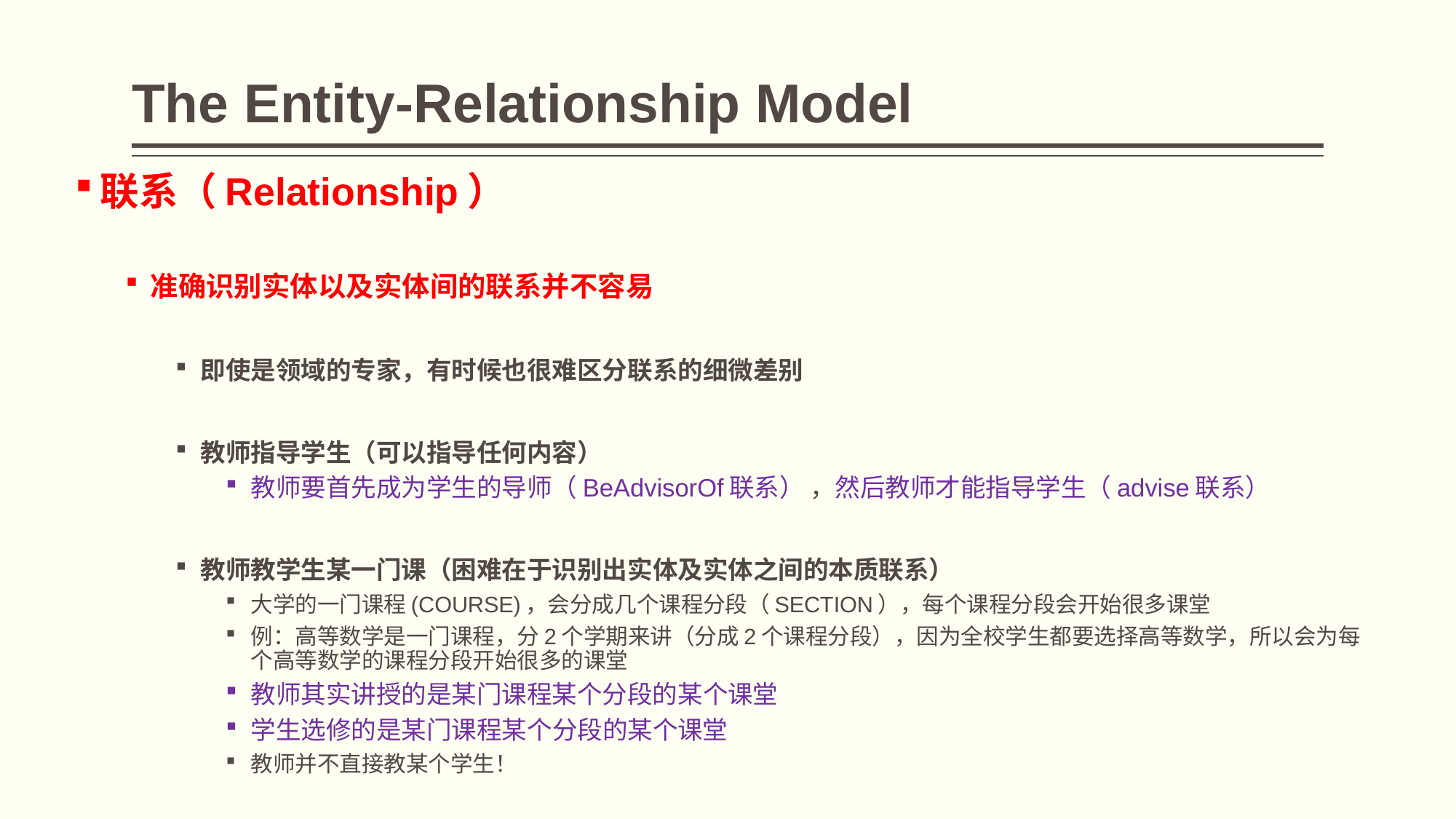

# The Entity-Relationship Model
联系（Relationship）

准确识别实体以及实体间的联系并不容易

即使是领域的专家，有时候也很难区分联系的细微差别

教师指导学生（可以指导任何内容）
教师要首先成为学生的导师（BeAdvisorOf联系） ，然后教师才能指导学生（advise联系）

教师教学生某一门课（困难在于识别出实体及实体之间的本质联系）
大学的一门课程(COURSE)，会分成几个课程分段（SECTION），每个课程分段会开始很多课堂
例：高等数学是一门课程，分2个学期来讲（分成2个课程分段），因为全校学生都要选择高等数学，所以会为每个高等数学的课程分段开始很多的课堂
教师其实讲授的是某门课程某个分段的某个课堂
学生选修的是某门课程某个分段的某个课堂
教师并不直接教某个学生！